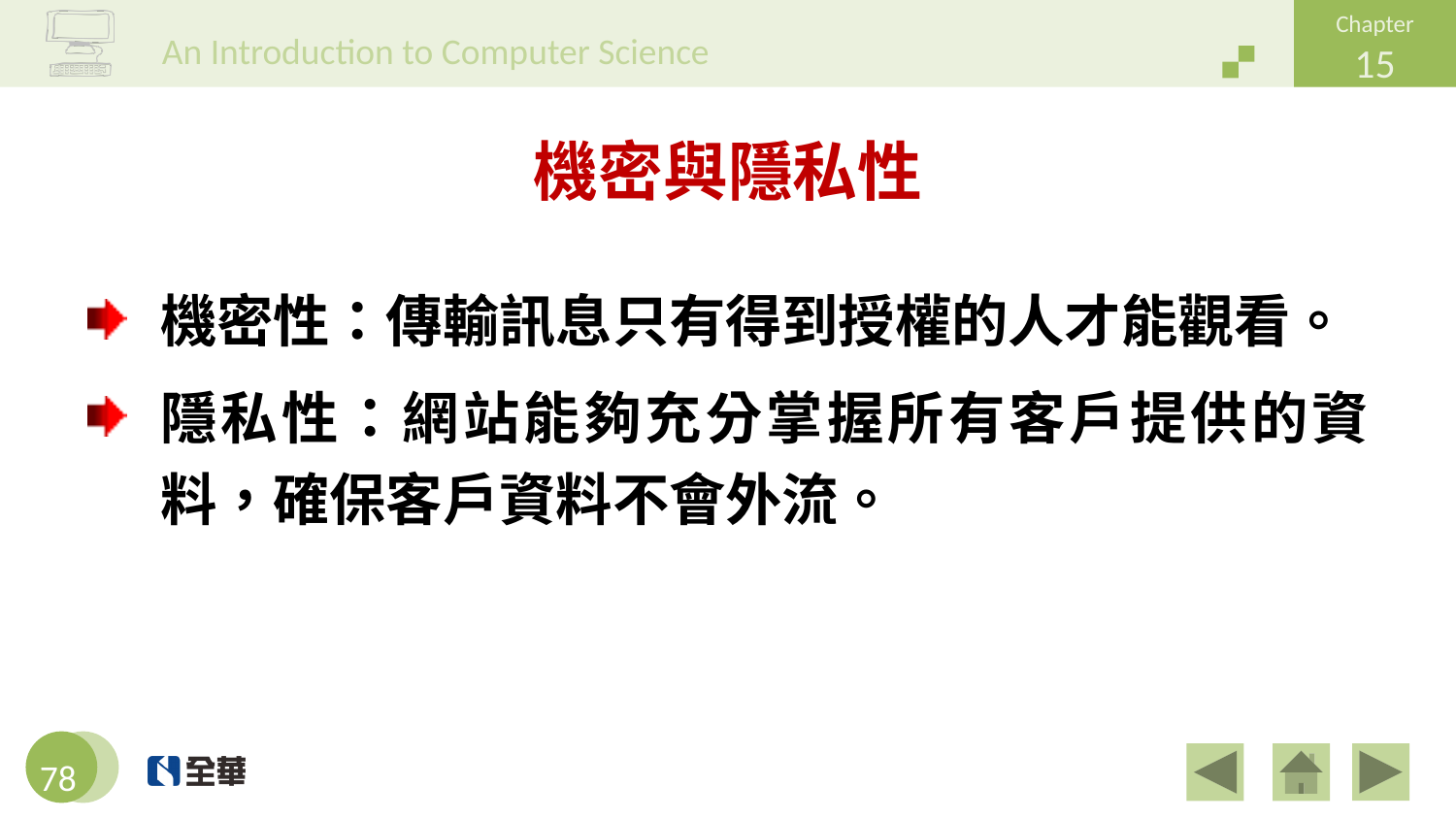

# 機密與隱私性
機密性：傳輸訊息只有得到授權的人才能觀看。
隱私性：網站能夠充分掌握所有客戶提供的資料，確保客戶資料不會外流。